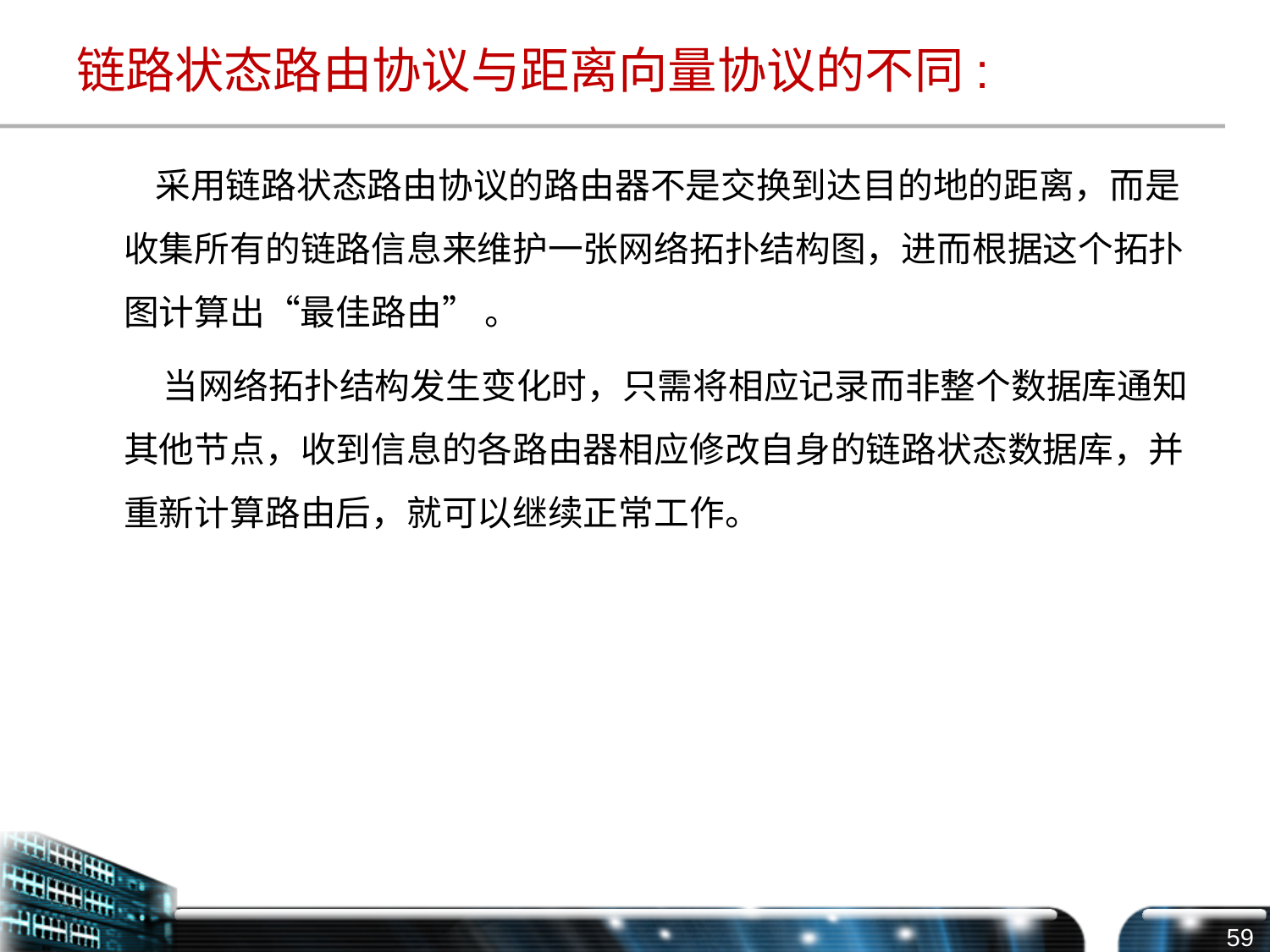

# 链路状态路由协议与距离向量协议的不同:
         采用链路状态路由协议的路由器不是交换到达目的地的距离，而是收集所有的链路信息来维护一张网络拓扑结构图，进而根据这个拓扑图计算出“最佳路由” 。
          当网络拓扑结构发生变化时，只需将相应记录而非整个数据库通知其他节点，收到信息的各路由器相应修改自身的链路状态数据库，并重新计算路由后，就可以继续正常工作。